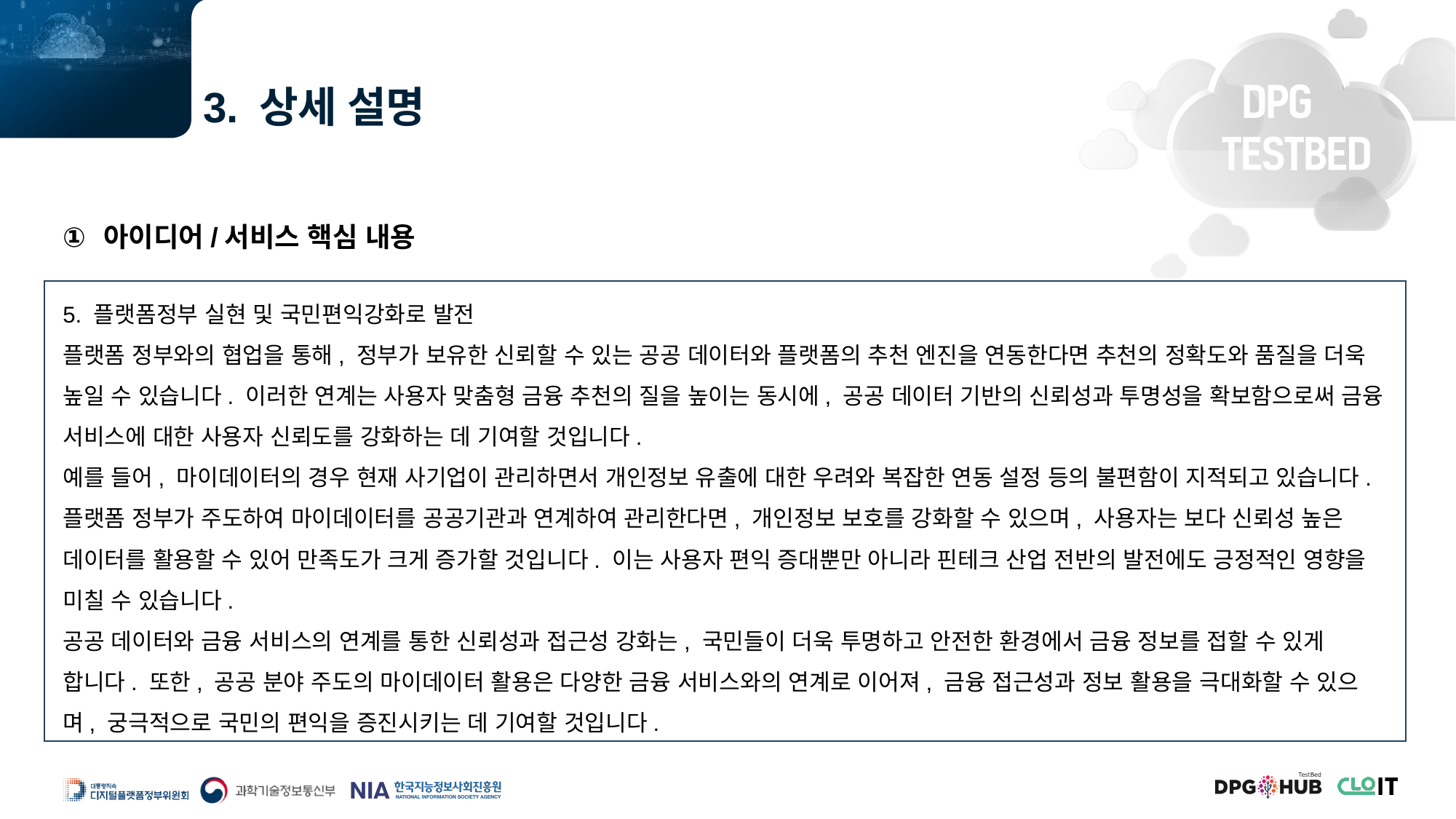

3. 상세 설명
아이디어/서비스 핵심 내용

5. 플랫폼정부 실현 및 국민편익강화로 발전
플랫폼 정부와의 협업을 통해, 정부가 보유한 신뢰할 수 있는 공공 데이터와 플랫폼의 추천 엔진을 연동한다면 추천의 정확도와 품질을 더욱 높일 수 있습니다. 이러한 연계는 사용자 맞춤형 금융 추천의 질을 높이는 동시에, 공공 데이터 기반의 신뢰성과 투명성을 확보함으로써 금융 서비스에 대한 사용자 신뢰도를 강화하는 데 기여할 것입니다.
예를 들어, 마이데이터의 경우 현재 사기업이 관리하면서 개인정보 유출에 대한 우려와 복잡한 연동 설정 등의 불편함이 지적되고 있습니다. 플랫폼 정부가 주도하여 마이데이터를 공공기관과 연계하여 관리한다면, 개인정보 보호를 강화할 수 있으며, 사용자는 보다 신뢰성 높은 데이터를 활용할 수 있어 만족도가 크게 증가할 것입니다. 이는 사용자 편익 증대뿐만 아니라 핀테크 산업 전반의 발전에도 긍정적인 영향을 미칠 수 있습니다.
공공 데이터와 금융 서비스의 연계를 통한 신뢰성과 접근성 강화는, 국민들이 더욱 투명하고 안전한 환경에서 금융 정보를 접할 수 있게 합니다. 또한, 공공 분야 주도의 마이데이터 활용은 다양한 금융 서비스와의 연계로 이어져, 금융 접근성과 정보 활용을 극대화할 수 있으며, 궁극적으로 국민의 편익을 증진시키는 데 기여할 것입니다.